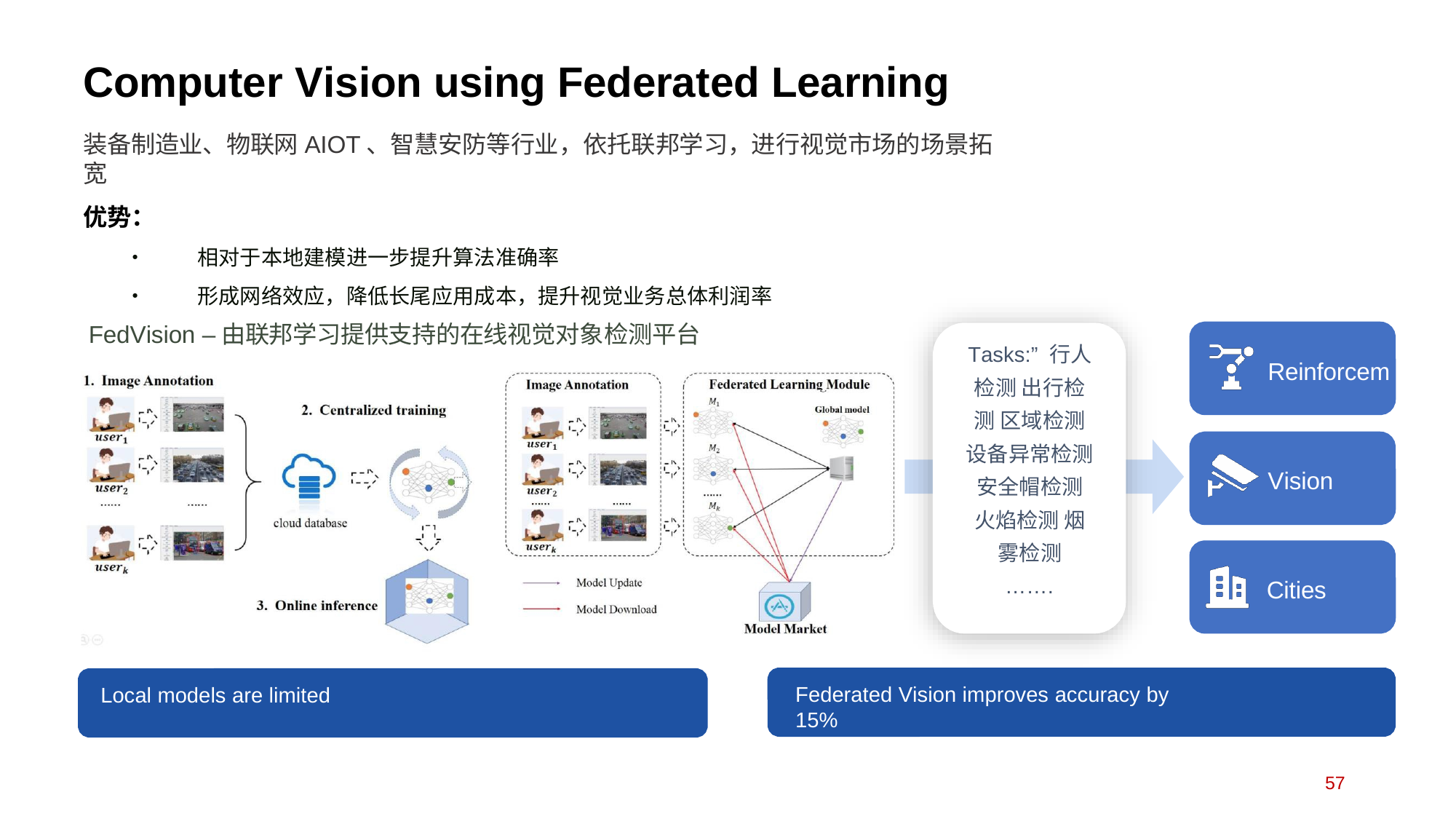

# Computer Vision using Federated Learning
装备制造业、物联网AIOT、智慧安防等行业，依托联邦学习，进行视觉市场的场景拓宽
优势：
•	相对于本地建模进一步提升算法准确率
•	形成网络效应，降低长尾应用成本，提升视觉业务总体利润率

FedVision –由联邦学习提供支持的在线视觉对象检测平台

Tasks:” 行人检测 出行检测 区域检测 设备异常检测 安全帽检测 火焰检测 烟雾检测
…….

Reinforcem

Vision

Cities

Federated Vision improves accuracy by 15%
Local models are limited
57